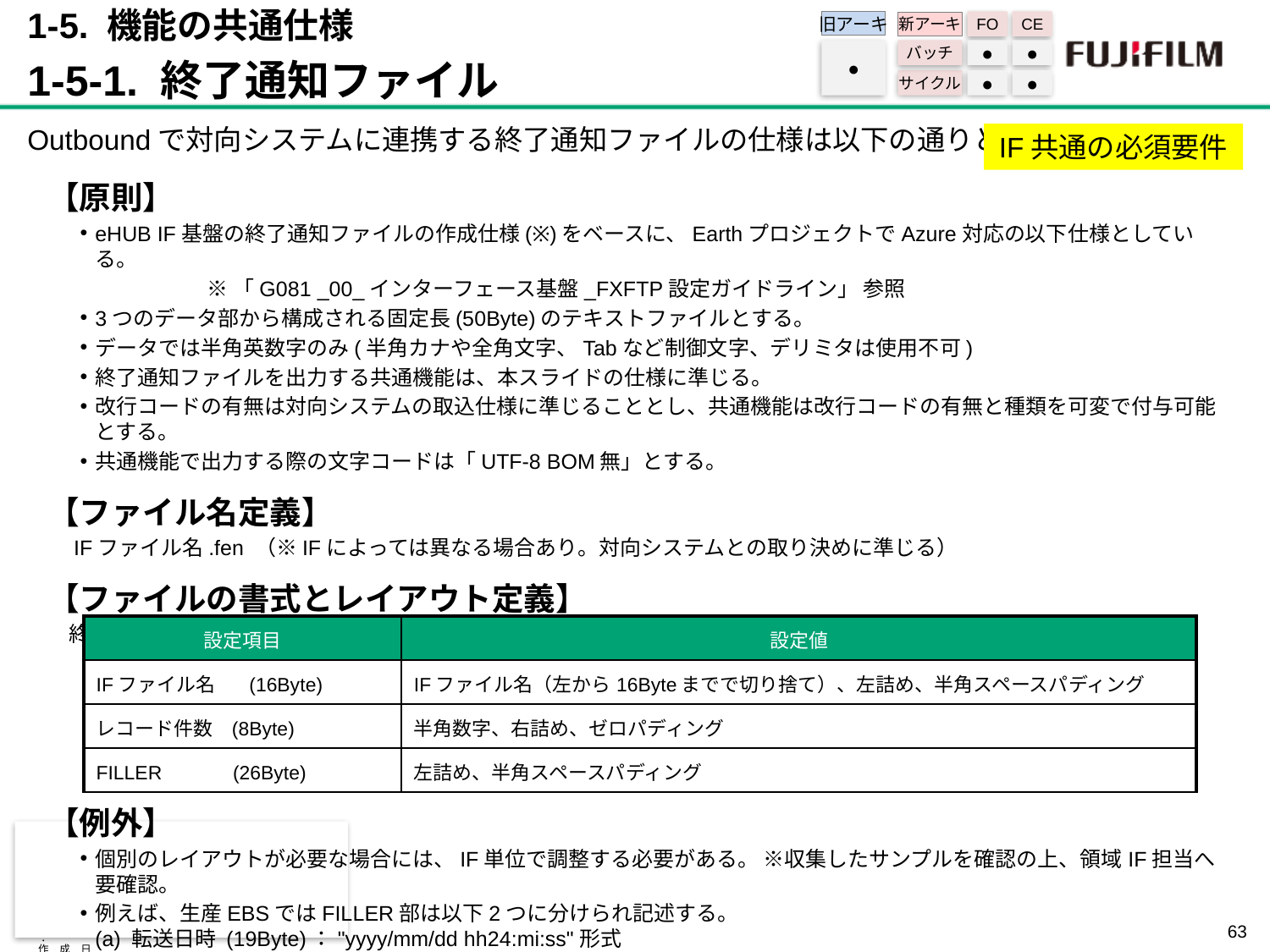

1-5. 機能の共通仕様
1-5-1. 終了通知ファイル
旧アーキ
FO
CE
新アーキ
バッチ
●
●
サイクル
●
●
●
Outboundで対向システムに連携する終了通知ファイルの仕様は以下の通りとする。
IF共通の必須要件
【原則】
eHUB IF基盤の終了通知ファイルの作成仕様(※)をベースに、EarthプロジェクトでAzure対応の以下仕様としている。
	※「G081 _00_インターフェース基盤_FXFTP設定ガイドライン」 参照
3つのデータ部から構成される固定長(50Byte)のテキストファイルとする。
データでは半角英数字のみ(半角カナや全角文字、Tabなど制御文字、デリミタは使用不可)
終了通知ファイルを出力する共通機能は、本スライドの仕様に準じる。
改行コードの有無は対向システムの取込仕様に準じることとし、共通機能は改行コードの有無と種類を可変で付与可能とする。
共通機能で出力する際の文字コードは「UTF-8 BOM無」とする。

【ファイル名定義】
　IFファイル名.fen （※IFによっては異なる場合あり。対向システムとの取り決めに準じる）

【ファイルの書式とレイアウト定義】
　終了通知ファイルのデータ部は以下の書式に準拠する。

【例外】
個別のレイアウトが必要な場合には、IF単位で調整する必要がある。 ※収集したサンプルを確認の上、領域IF担当へ要確認。
例えば、生産EBSではFILLER部は以下2つに分けられ記述する。
(a) 転送日時 (19Byte)："yyyy/mm/dd hh24:mi:ss"形式
(b) EBSリクエストID (7Byte)：スペース＋EBSで一意なID（EBSリクエストID６桁）※半角数字、右詰め、ゼロパディング

| 設定項目 | 設定値 |
| --- | --- |
| IFファイル名　 (16Byte) | IFファイル名（左から16Byteまでで切り捨て）、左詰め、半角スペースパディング |
| レコード件数   (8Byte) | 半角数字、右詰め、ゼロパディング |
| FILLER    　　(26Byte) | 左詰め、半角スペースパディング |

63